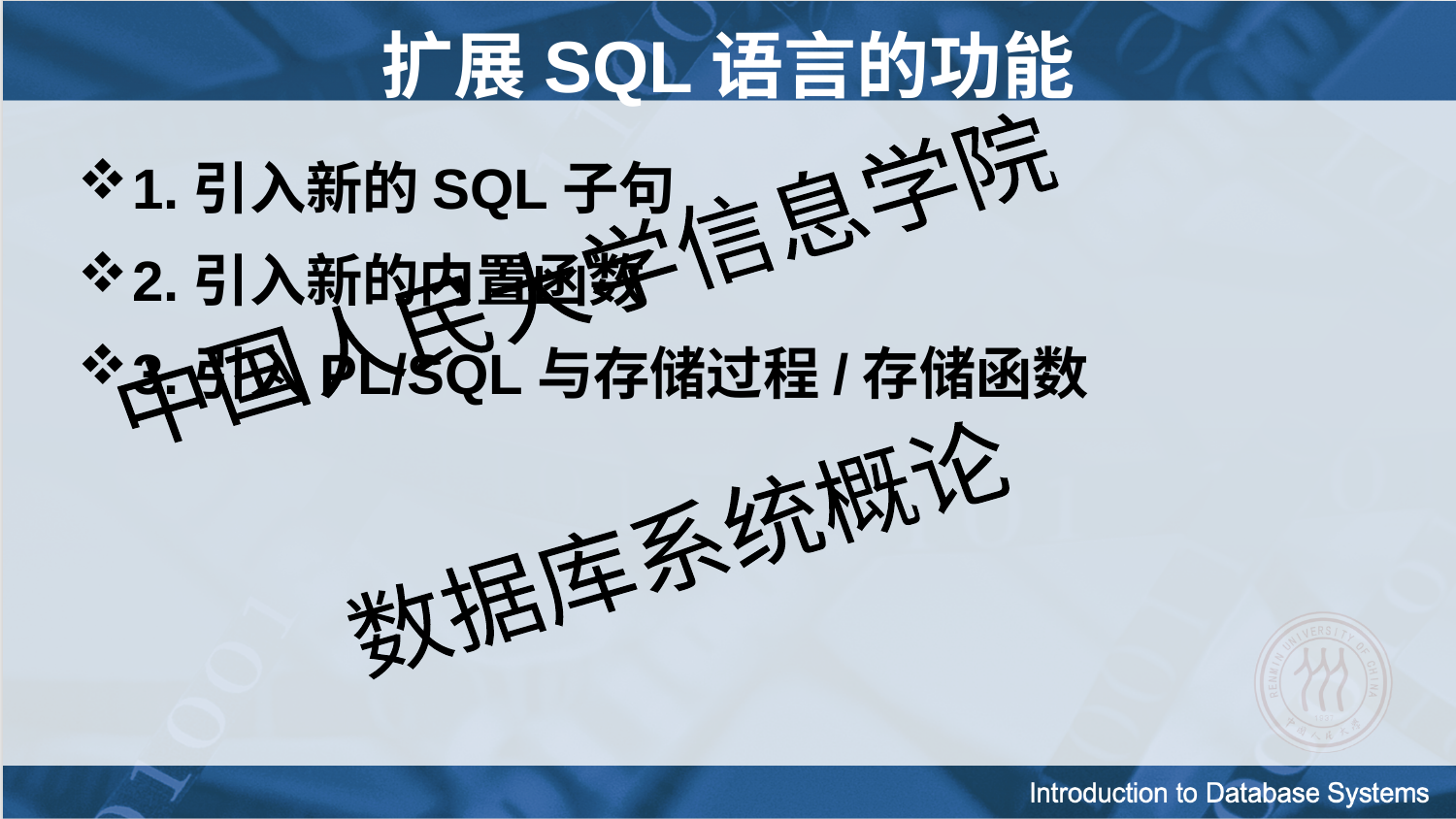

扩展SQL语言的功能
1.引入新的SQL子句
2.引入新的内置函数
3.引入PL/SQL与存储过程/存储函数